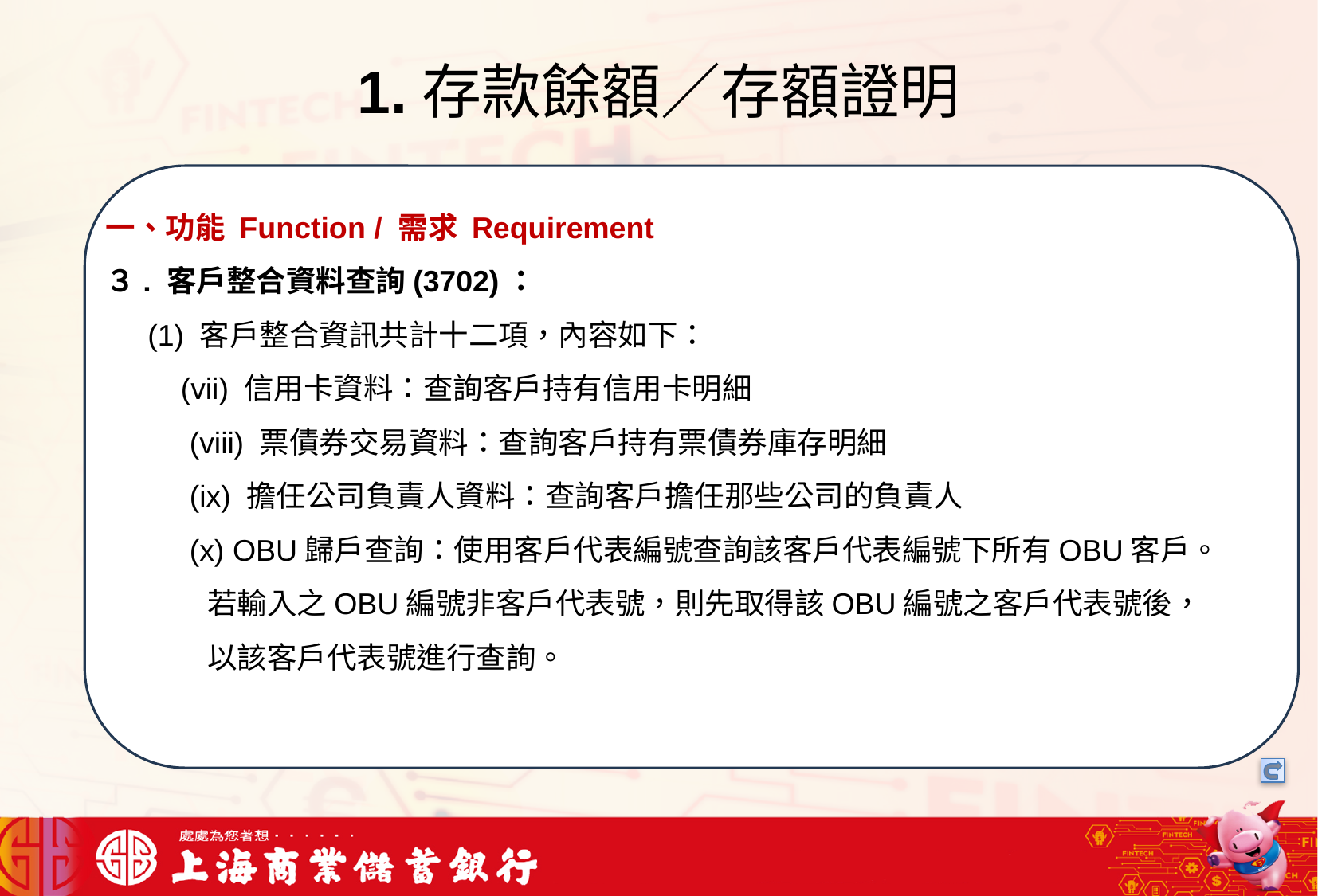

# 1.存款餘額／存額證明

一、功能 Function / 需求 Requirement
３. 客戶整合資料查詢(3702)：
     (1) 客戶整合資訊共計十二項，內容如下：
          (vii) 信用卡資料：查詢客戶持有信用卡明細
          (viii) 票債券交易資料：查詢客戶持有票債券庫存明細
          (ix) 擔任公司負責人資料：查詢客戶擔任那些公司的負責人
          (x) OBU歸戶查詢：使用客戶代表編號查詢該客戶代表編號下所有OBU客戶。
               若輸入之OBU編號非客戶代表號，則先取得該OBU編號之客戶代表號後，
               以該客戶代表號進行查詢。